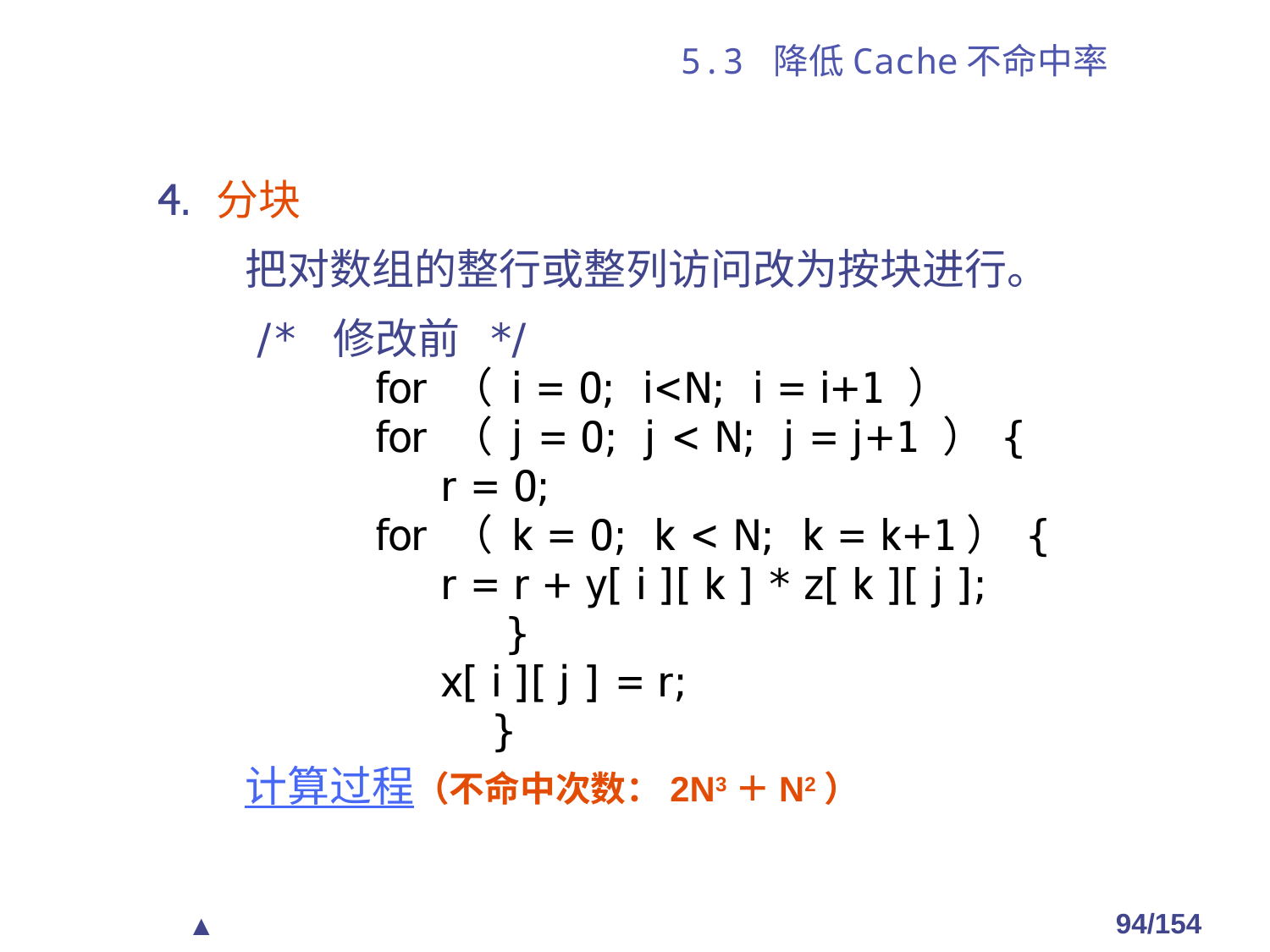

# 5.3 降低Cache不命中率
4. 分块
把对数组的整行或整列访问改为按块进行。
 /*  修改前  */
          for （ i = 0;  i<N;  i = i+1 ）
          for （ j = 0;  j < N;  j = j+1 ） {
               r = 0;
          for （ k = 0;  k < N;  k = k+1） {
               r = r + y[ i ][ k ] * z[ k ][ j ];
                    }
               x[ i ][ j ] = r;
                   }
计算过程（不命中次数：2N3＋N2）